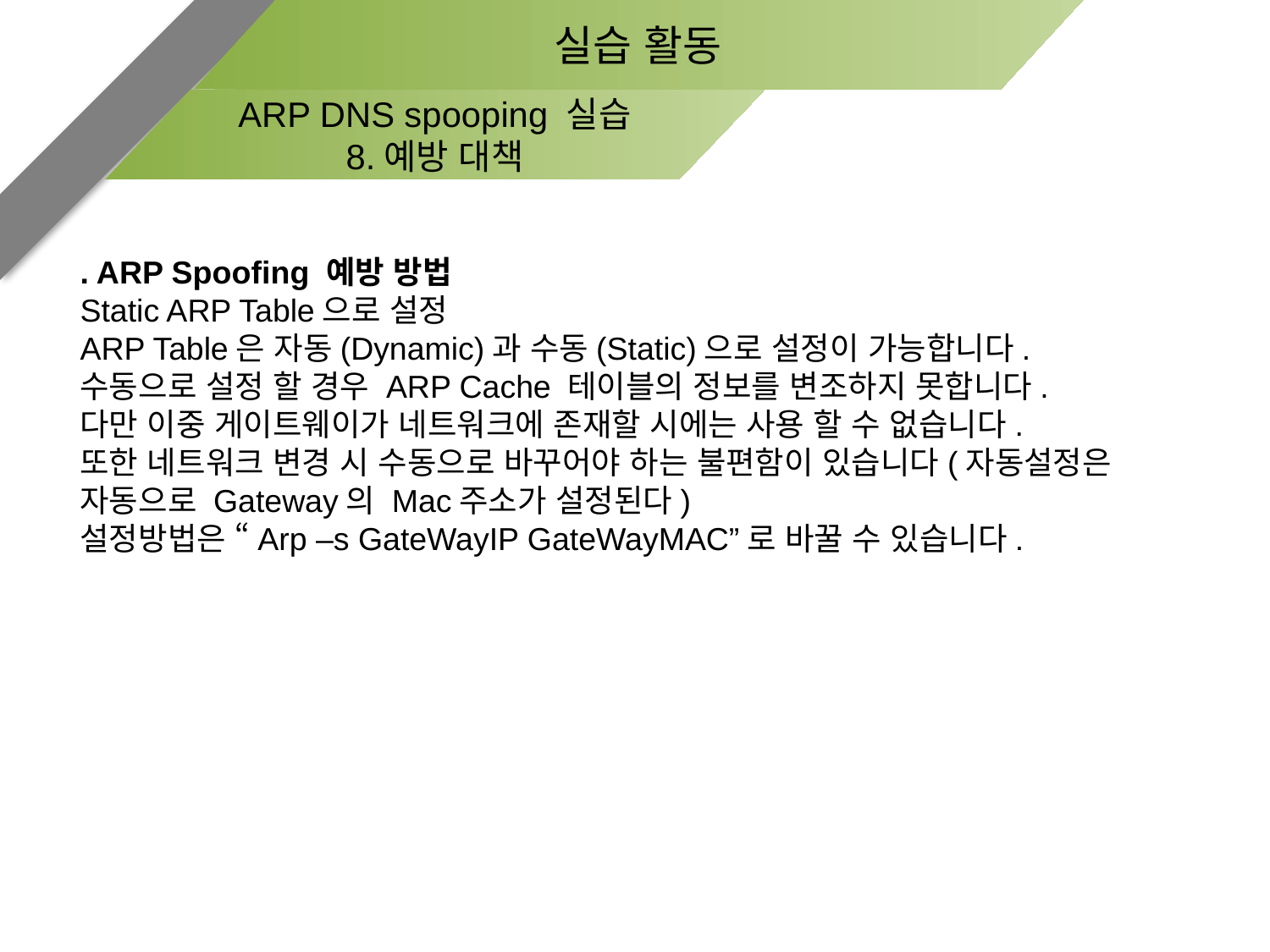

실습 활동
ARP DNS spooping 실습
8.예방 대책
. ARP Spoofing 예방 방법
Static ARP Table으로 설정
ARP Table은 자동(Dynamic)과 수동(Static)으로 설정이 가능합니다.
수동으로 설정 할 경우 ARP Cache 테이블의 정보를 변조하지 못합니다.
다만 이중 게이트웨이가 네트워크에 존재할 시에는 사용 할 수 없습니다.
또한 네트워크 변경 시 수동으로 바꾸어야 하는 불편함이 있습니다(자동설정은 자동으로 Gateway의 Mac주소가 설정된다)
설정방법은 “Arp –s GateWayIP GateWayMAC”로 바꿀 수 있습니다.